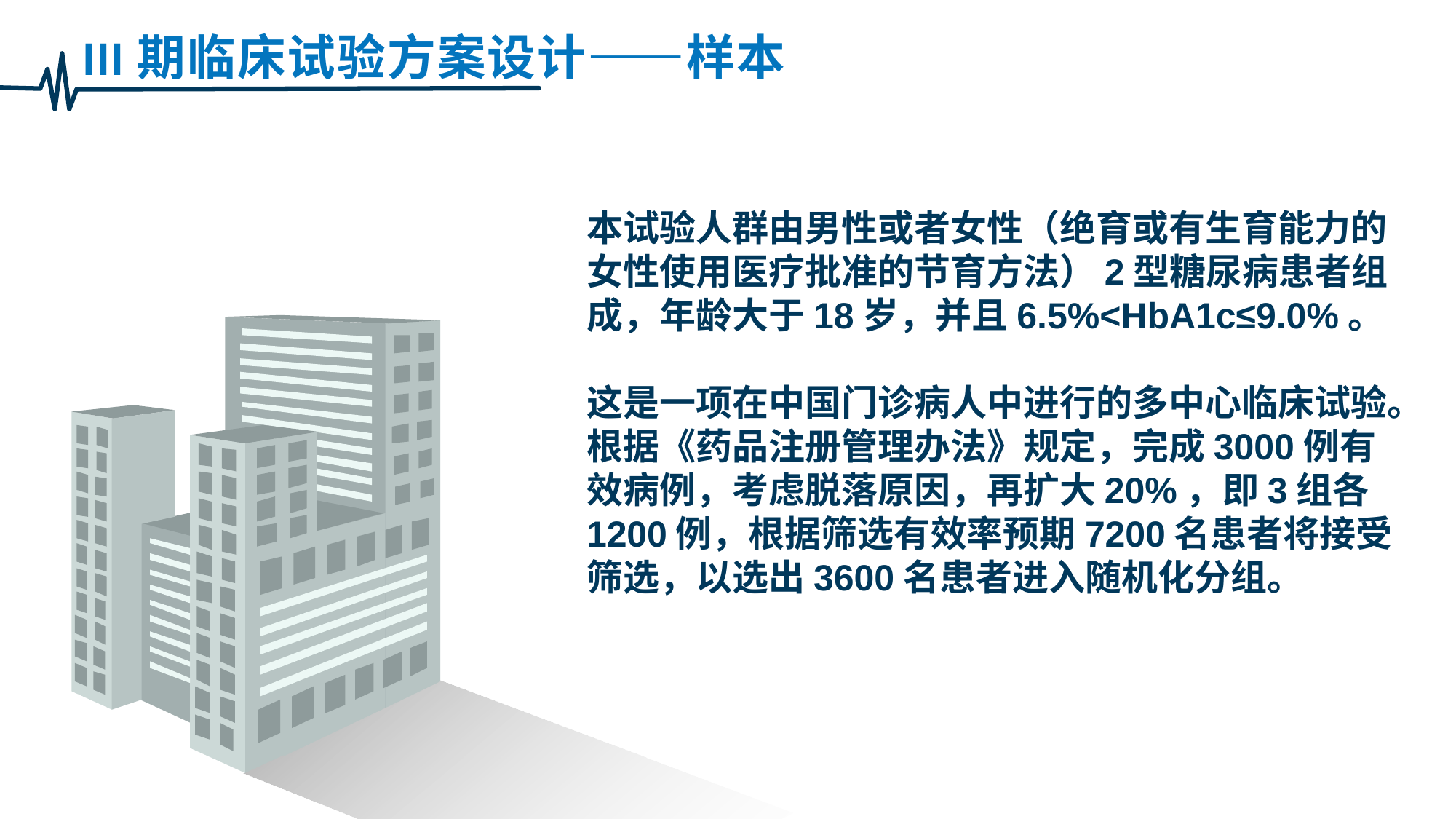

III期临床试验方案设计——样本
本试验人群由男性或者女性（绝育或有生育能力的女性使用医疗批准的节育方法）2型糖尿病患者组成，年龄大于18岁，并且6.5%<HbA1c≤9.0%。

这是一项在中国门诊病人中进行的多中心临床试验。根据《药品注册管理办法》规定，完成3000例有效病例，考虑脱落原因，再扩大20%，即3组各1200例，根据筛选有效率预期7200名患者将接受筛选，以选出3600名患者进入随机化分组。